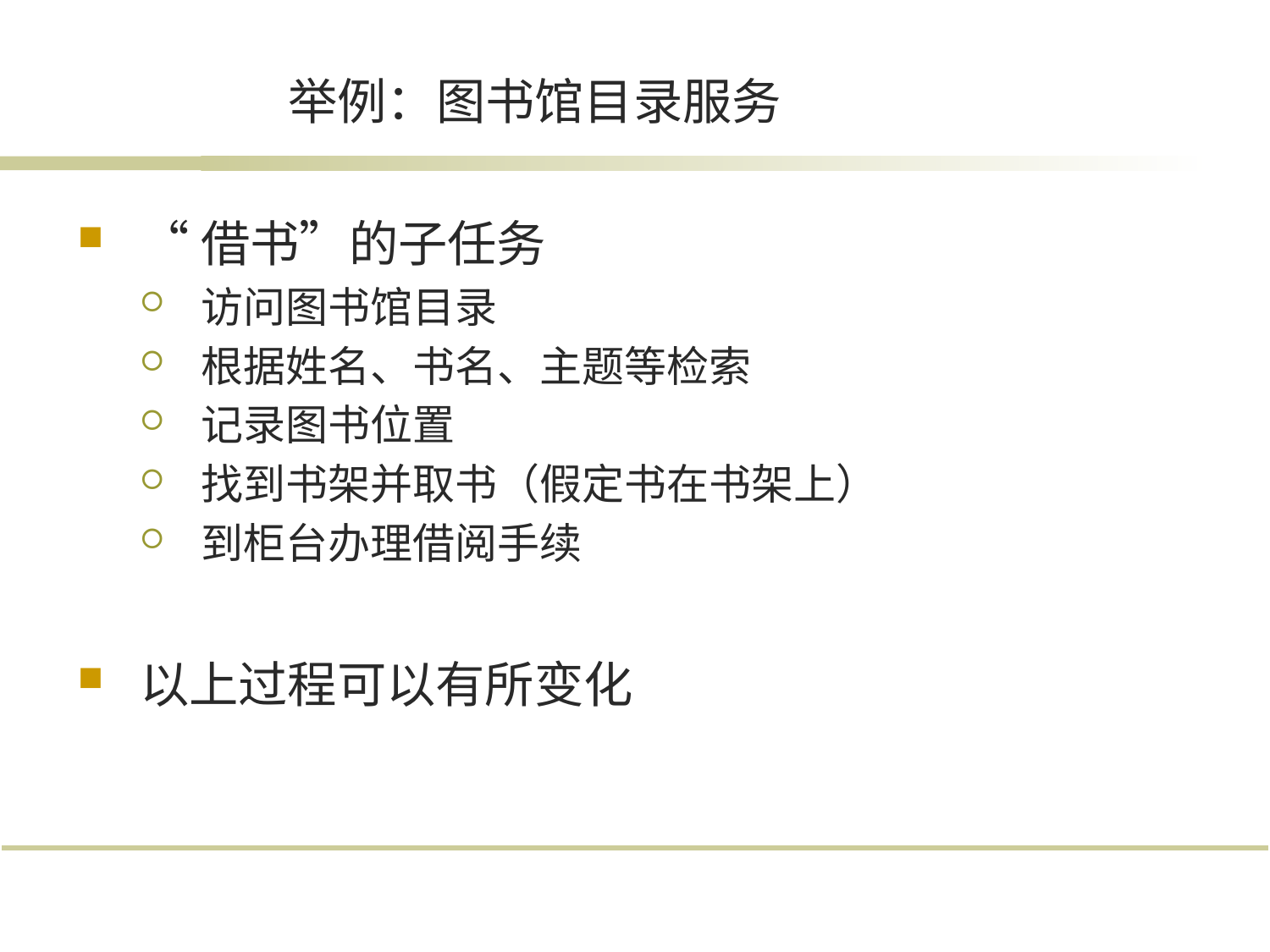

# 举例：图书馆目录服务
“借书”的子任务
访问图书馆目录
根据姓名、书名、主题等检索
记录图书位置
找到书架并取书（假定书在书架上）
到柜台办理借阅手续

以上过程可以有所变化